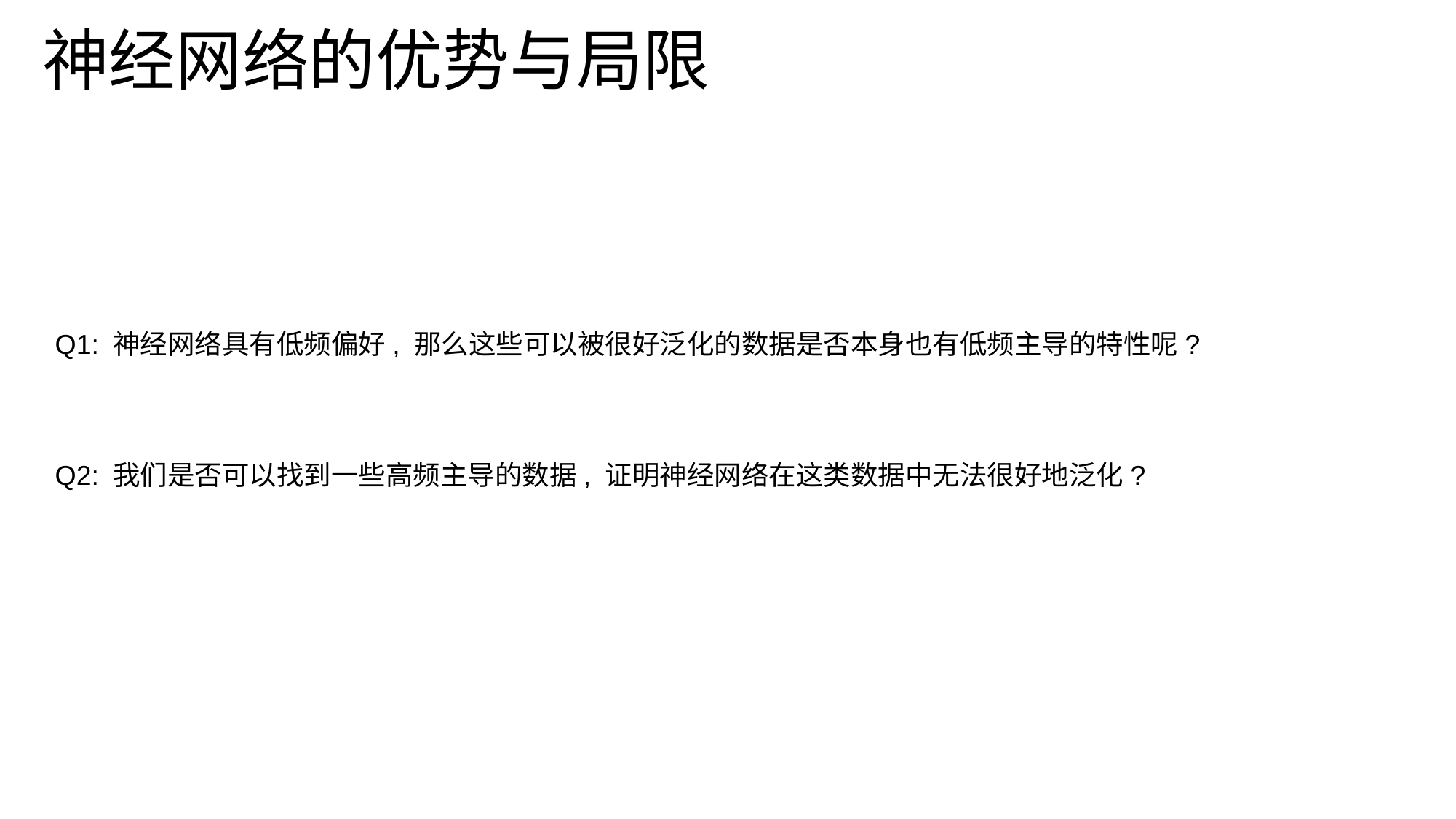

神经网络的优势与局限
Q1: 神经网络具有低频偏好, 那么这些可以被很好泛化的数据是否本身也有低频主导的特性呢?

Q2: 我们是否可以找到一些高频主导的数据, 证明神经网络在这类数据中无法很好地泛化?